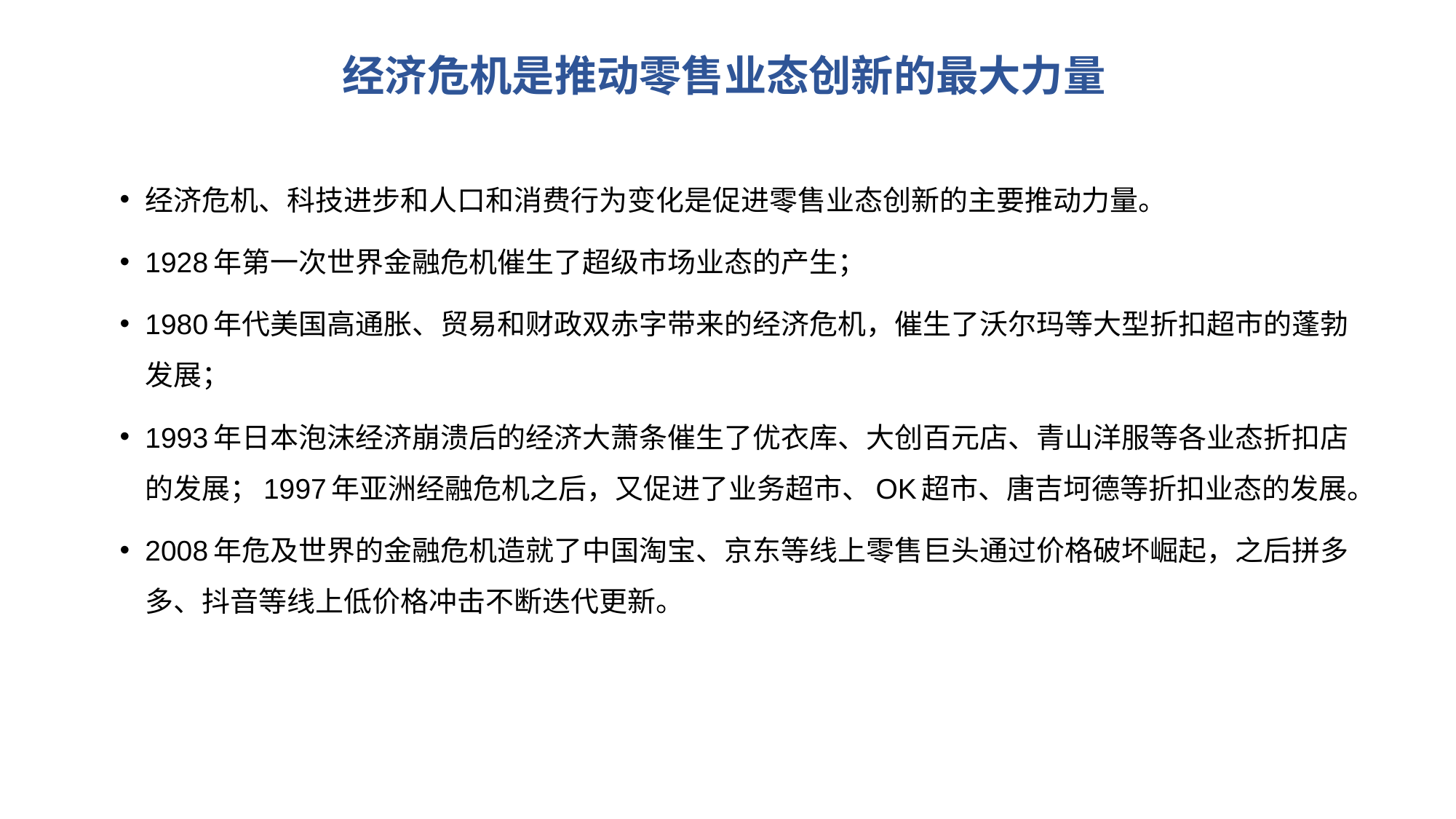

#
经济危机是推动零售业态创新的最大力量
经济危机、科技进步和人口和消费行为变化是促进零售业态创新的主要推动力量。
1928年第一次世界金融危机催生了超级市场业态的产生；
1980年代美国高通胀、贸易和财政双赤字带来的经济危机，催生了沃尔玛等大型折扣超市的蓬勃发展；
1993年日本泡沫经济崩溃后的经济大萧条催生了优衣库、大创百元店、青山洋服等各业态折扣店的发展；1997年亚洲经融危机之后，又促进了业务超市、OK超市、唐吉坷德等折扣业态的发展。
2008年危及世界的金融危机造就了中国淘宝、京东等线上零售巨头通过价格破坏崛起，之后拼多多、抖音等线上低价格冲击不断迭代更新。